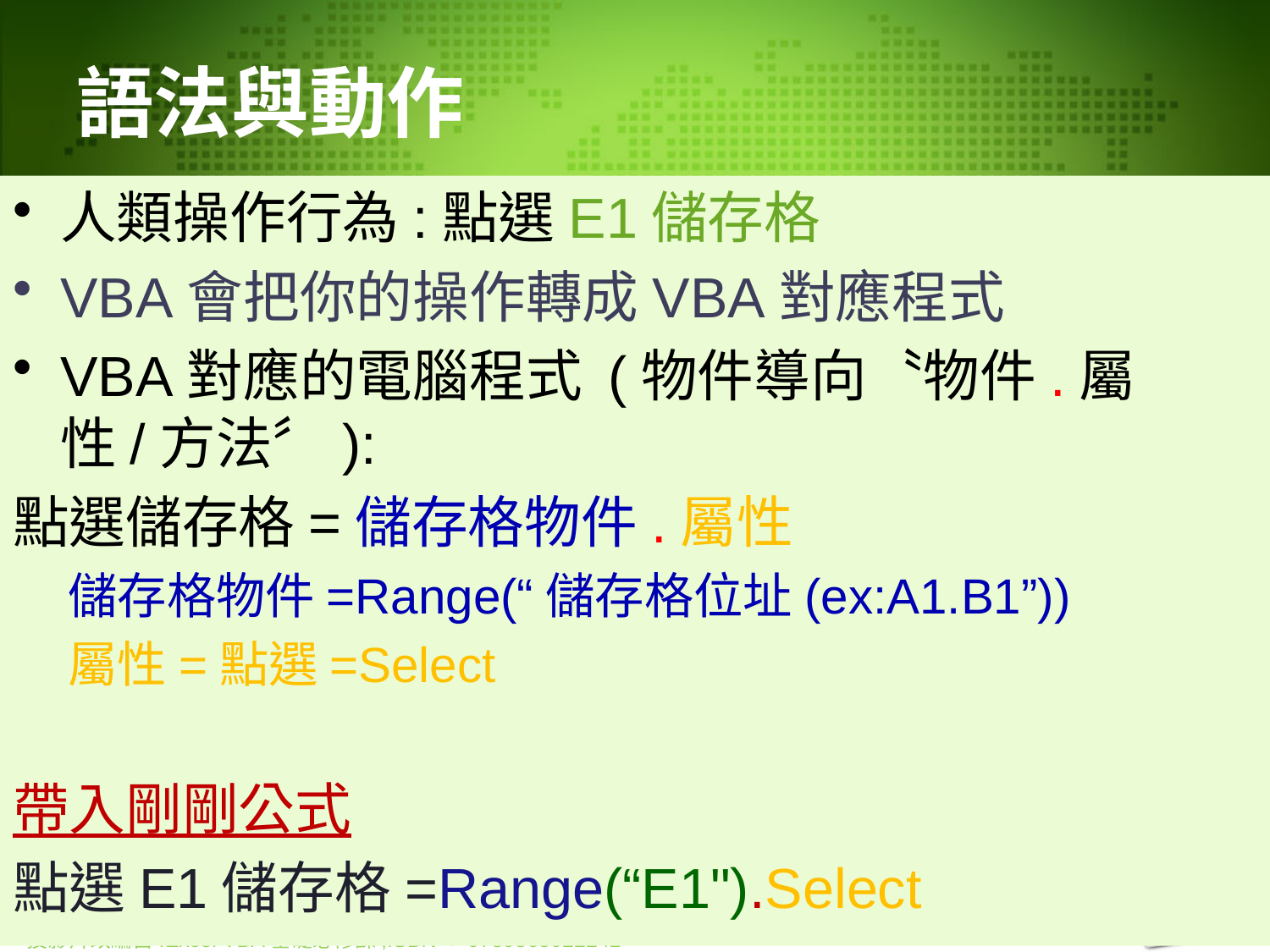

# 語法與動作
人類操作行為:點選E1儲存格
VBA會把你的操作轉成VBA對應程式
VBA對應的電腦程式 (物件導向〝物件.屬性/方法〞):
點選儲存格=儲存格物件.屬性
儲存格物件=Range(“儲存格位址(ex:A1.B1”))
屬性=點選=Select

帶入剛剛公式
點選E1儲存格=Range(“E1").Select